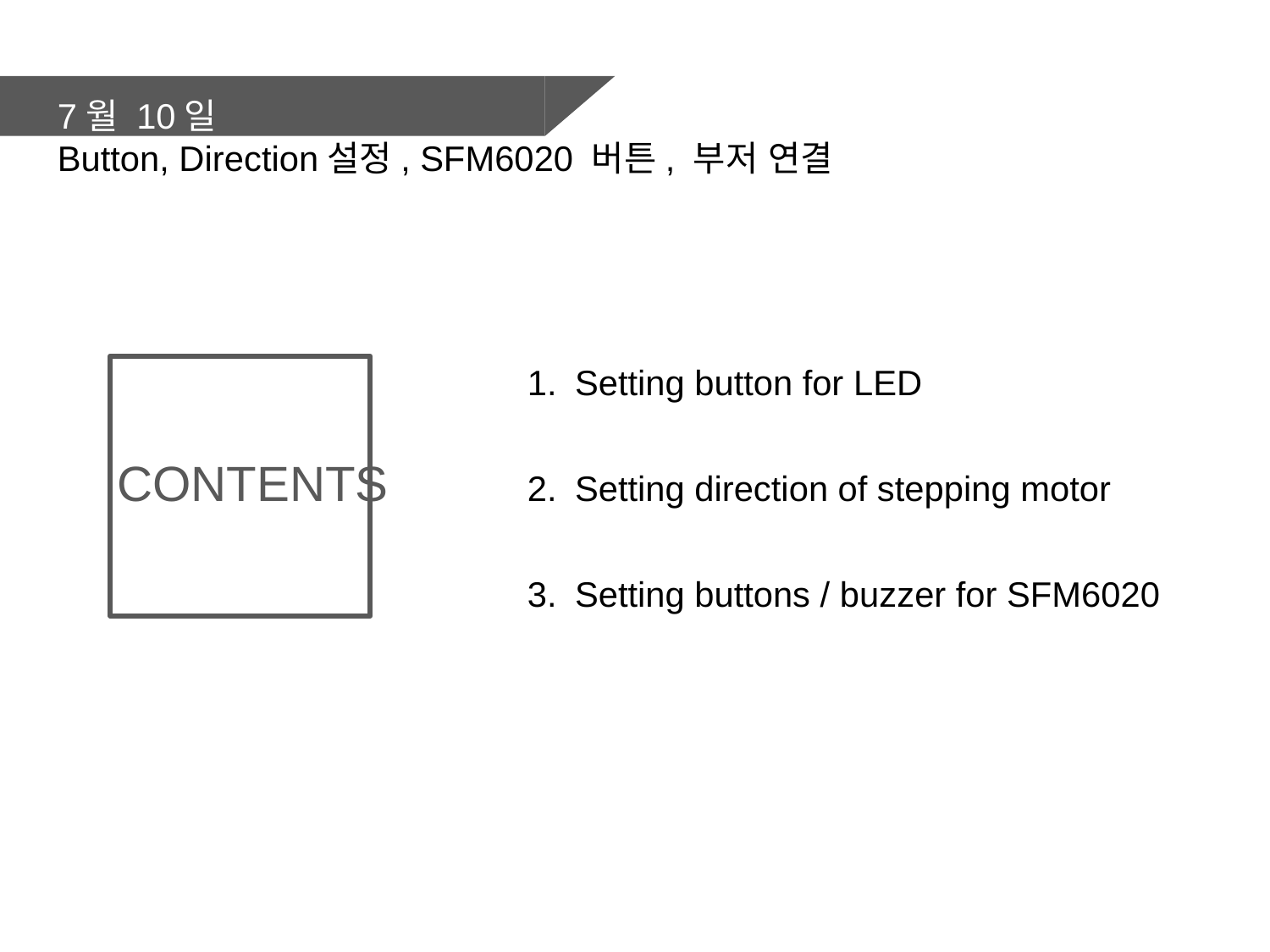

7월 10일
Button, Direction설정, SFM6020 버튼, 부저 연결
Setting button for LED
Setting direction of stepping motor
Setting buttons / buzzer for SFM6020

CONTENTS